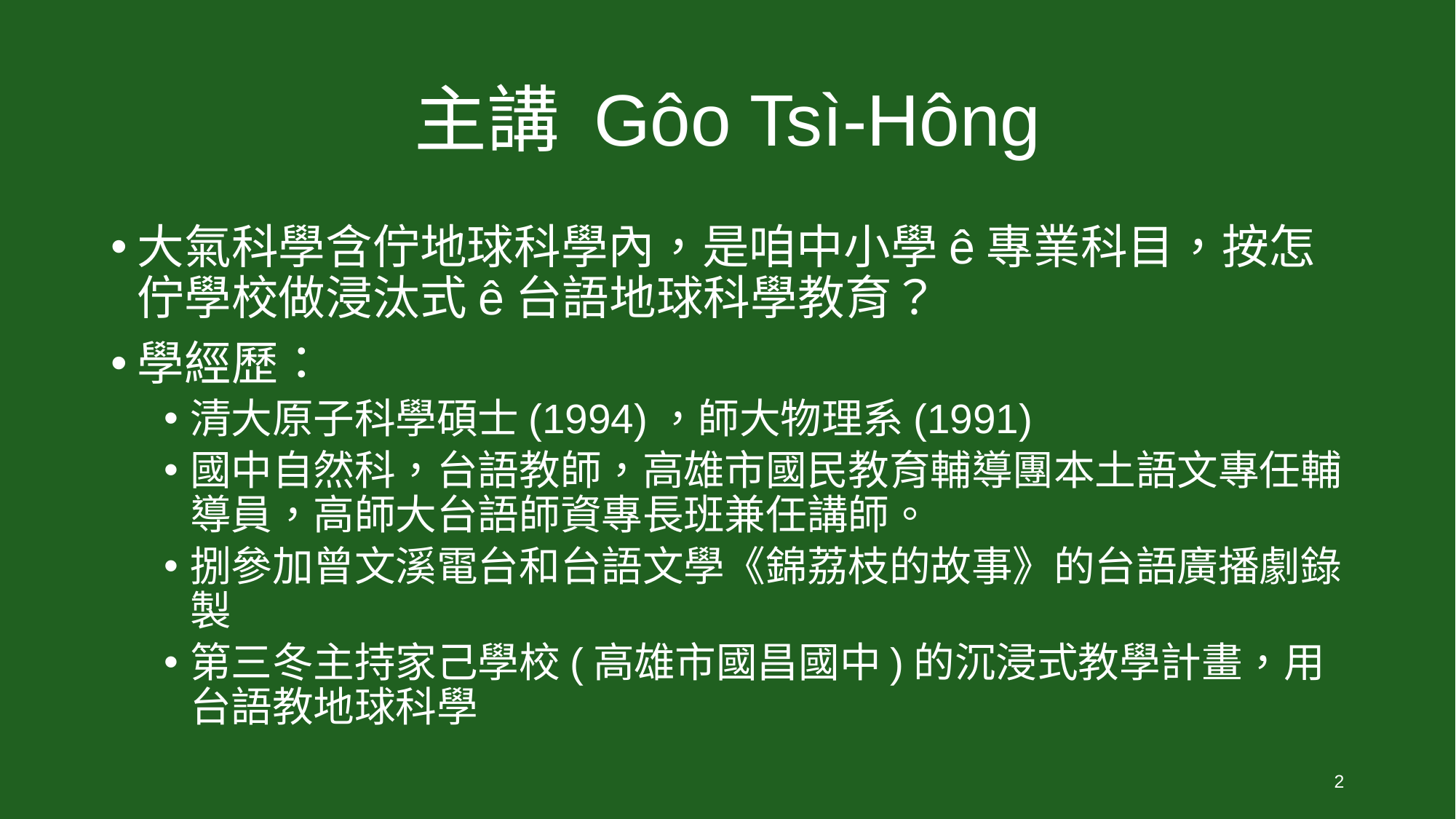

# 主講 Gôo Tsì-Hông
大氣科學含佇地球科學內，是咱中小學ê專業科目，按怎佇學校做浸汰式ê台語地球科學教育？
學經歷：
清大原子科學碩士(1994)，師大物理系(1991)
國中自然科，台語教師，高雄市國民教育輔導團本土語文專任輔導員，高師大台語師資專長班兼任講師。
捌參加曾文溪電台和台語文學《錦荔枝的故事》的台語廣播劇錄製
第三冬主持家己學校(高雄市國昌國中)的沉浸式教學計畫，用台語教地球科學
2